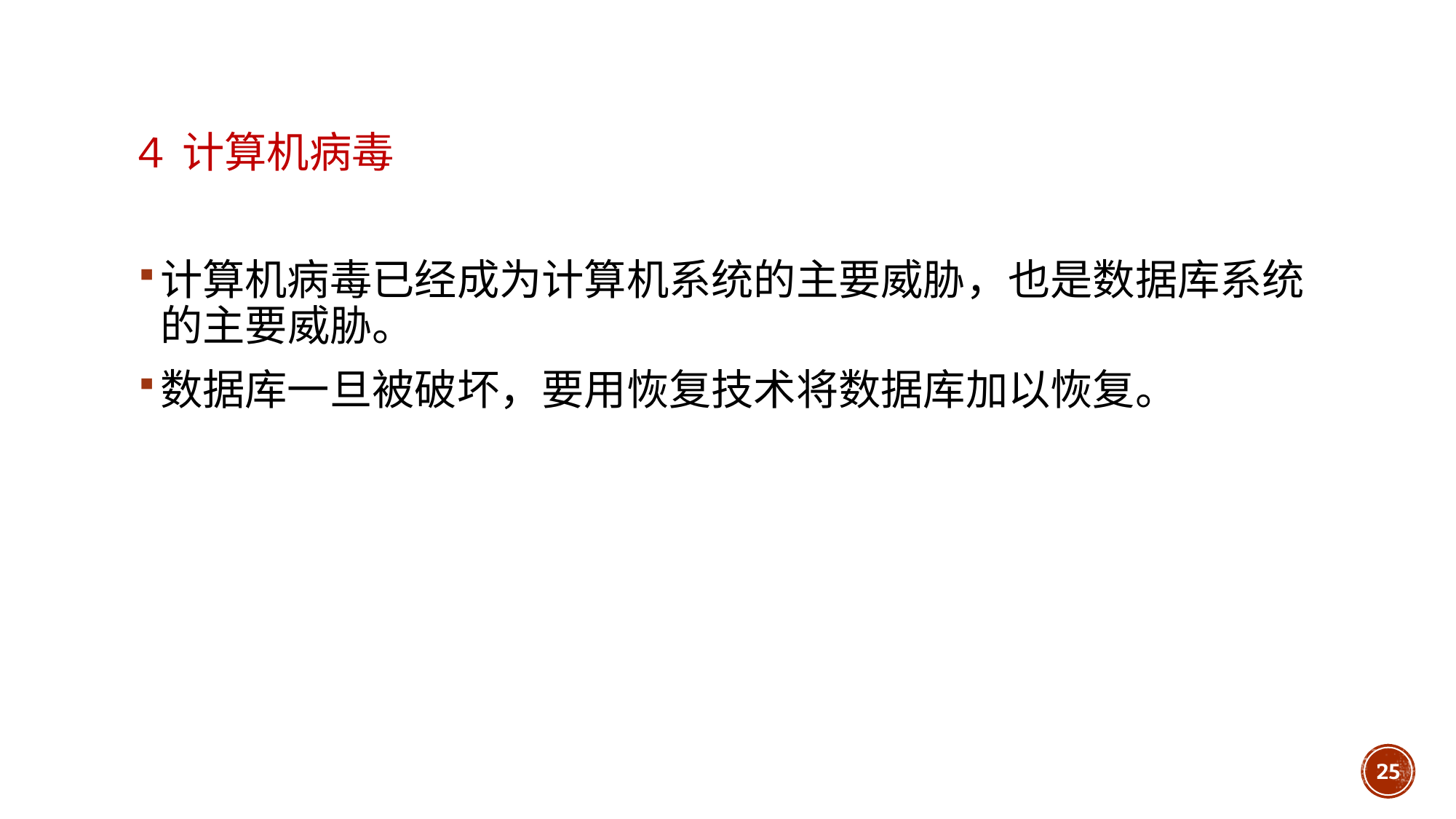

# 4 计算机病毒
计算机病毒已经成为计算机系统的主要威胁，也是数据库系统的主要威胁。
数据库一旦被破坏，要用恢复技术将数据库加以恢复。

25